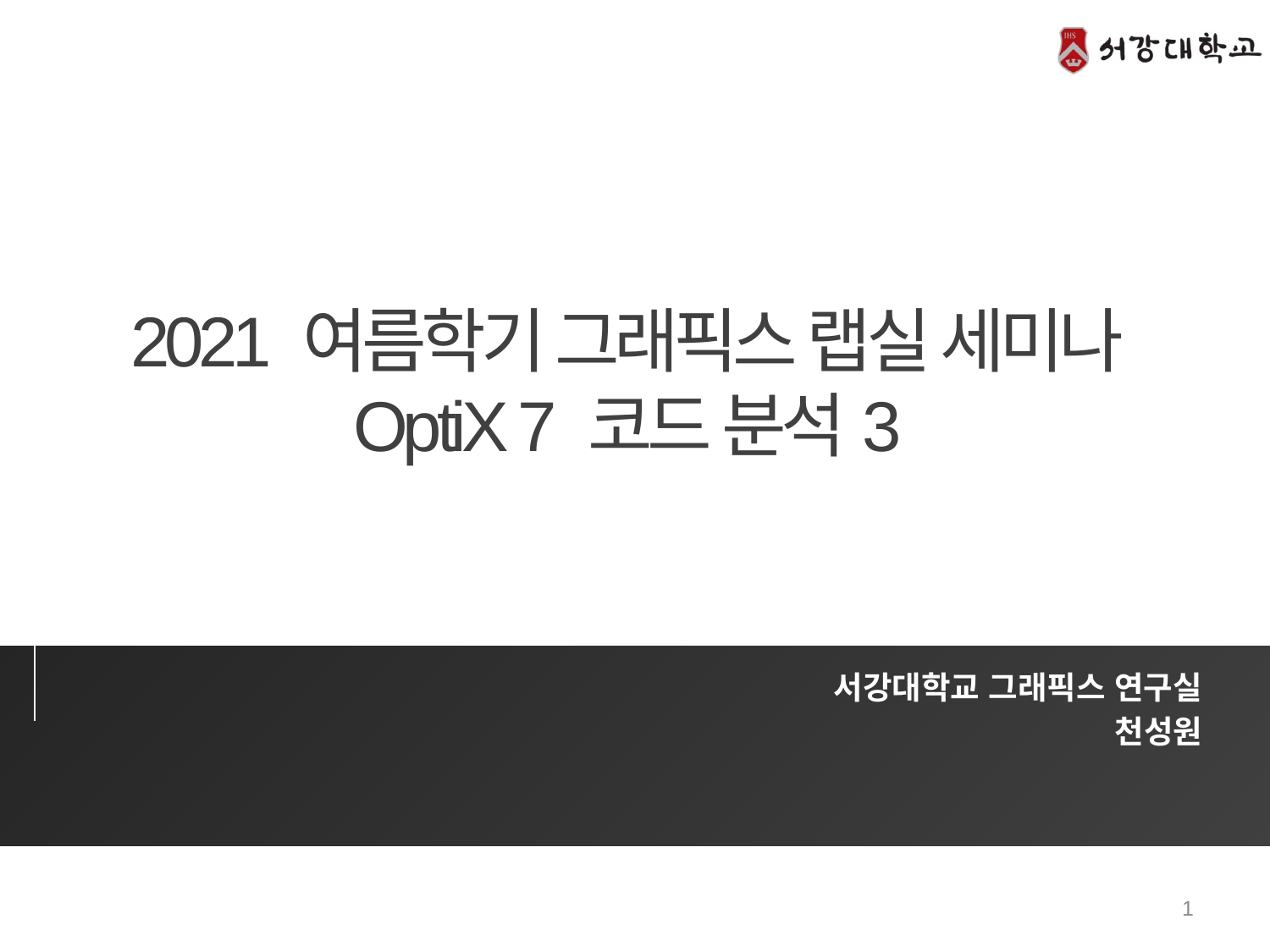

# 2021 여름학기 그래픽스 랩실 세미나 OptiX 7 코드 분석3

서강대학교 그래픽스 연구실
천성원
1